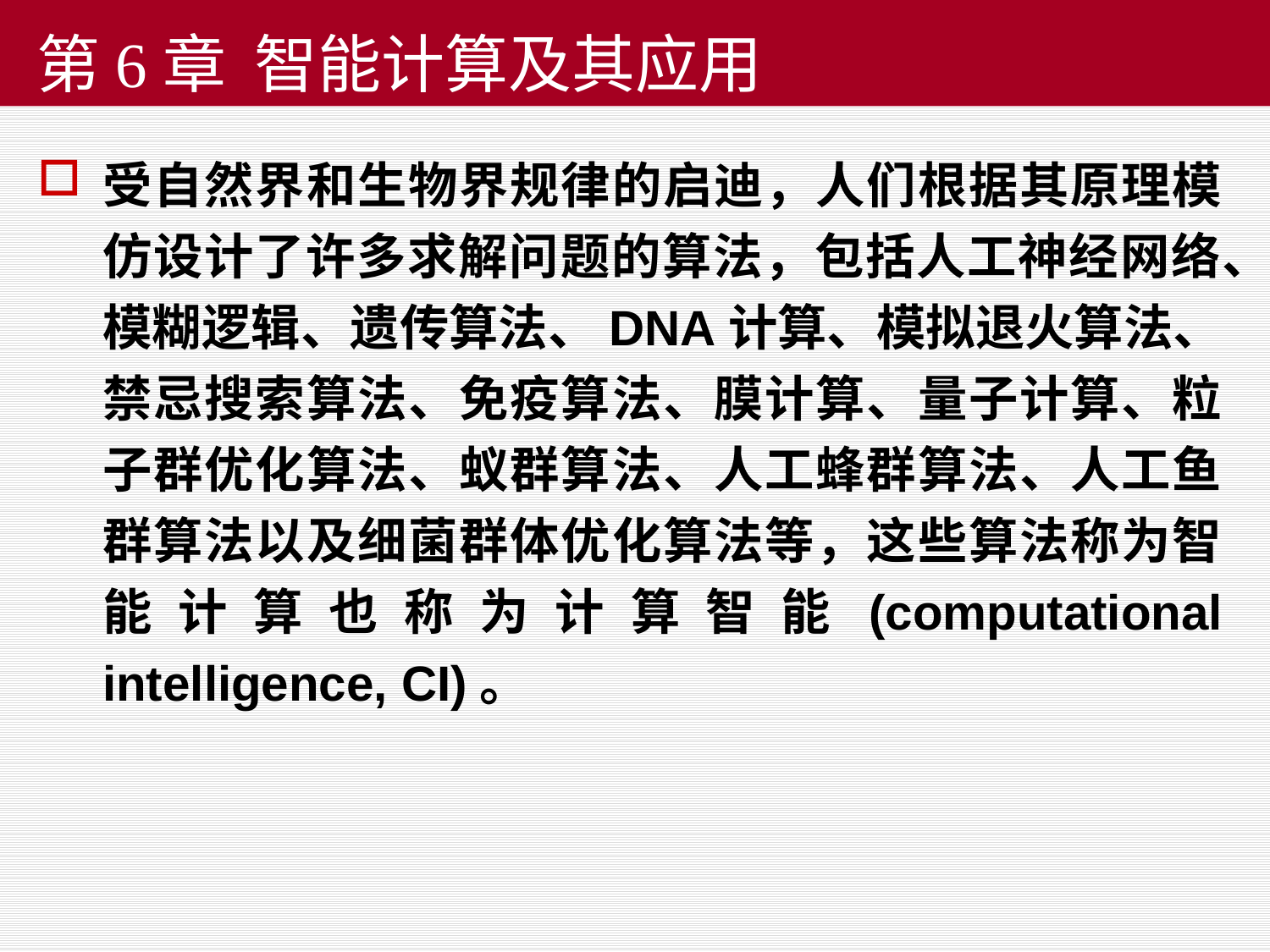

第6章  智能计算及其应用
受自然界和生物界规律的启迪，人们根据其原理模仿设计了许多求解问题的算法，包括人工神经网络、模糊逻辑、遗传算法、DNA计算、模拟退火算法、禁忌搜索算法、免疫算法、膜计算、量子计算、粒子群优化算法、蚁群算法、人工蜂群算法、人工鱼群算法以及细菌群体优化算法等，这些算法称为智能计算也称为计算智能(computational intelligence, CI)。
5